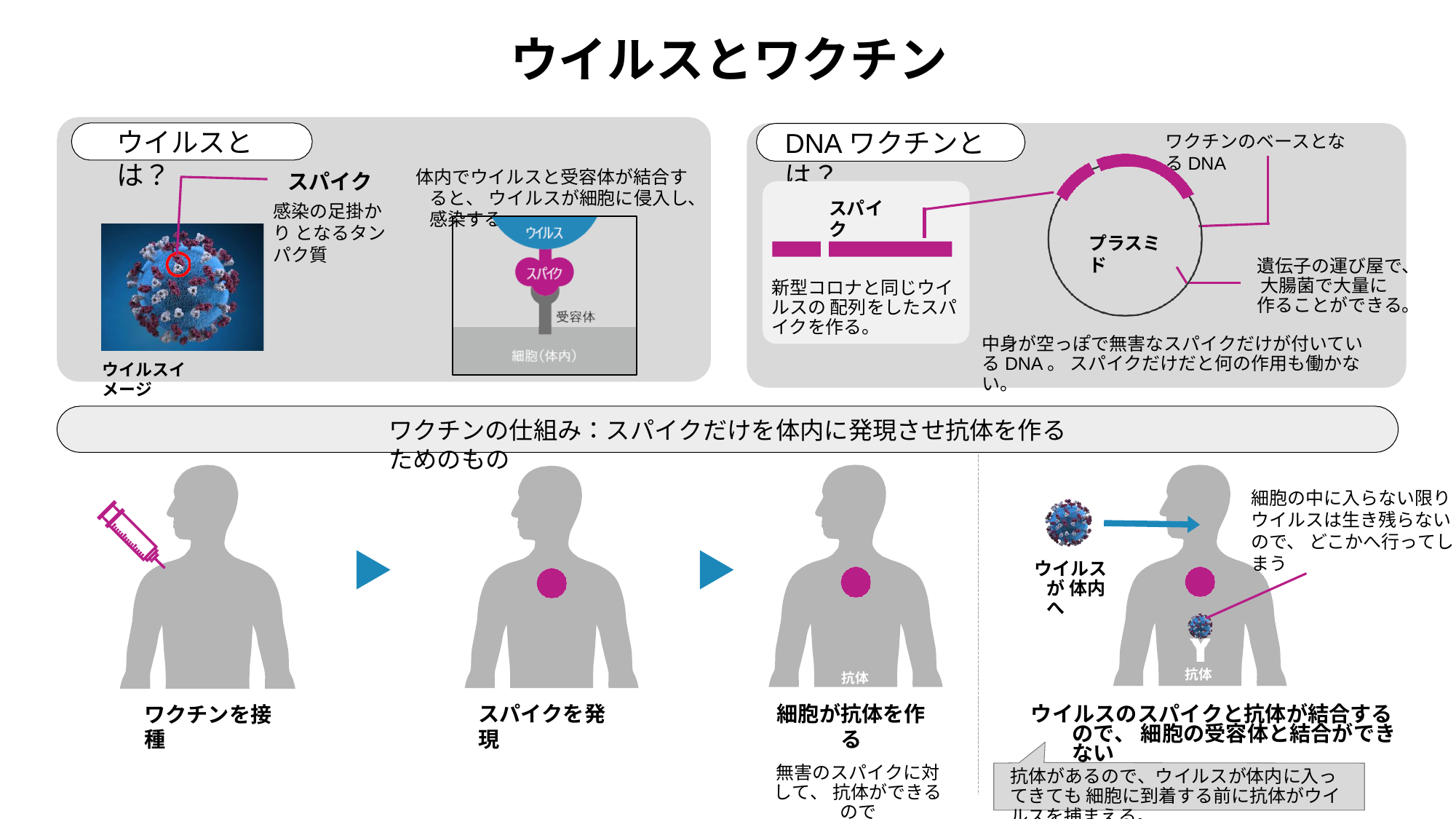

ウイルスとワクチン

ウイルスとは？
DNAワクチンとは？
ワクチンのベースとなるDNA

スパイク
感染の足掛かり となるタンパク質
体内でウイルスと受容体が結合すると、 ウイルスが細胞に侵入し、感染する

スパイク

プラスミド

遺伝子の運び屋で、 大腸菌で大量に
作ることができる。
新型コロナと同じウイルスの 配列をしたスパイクを作る。
中身が空っぽで無害なスパイクだけが付いているDNA。 スパイクだけだと何の作用も働かない。
ウイルスイメージ

ワクチンの仕組み：スパイクだけを体内に発現させ抗体を作るためのもの

細胞の中に入らない限り
ウイルスは生き残らないので、 どこかへ行ってしまう

抗体
細胞が抗体を作る
無害のスパイクに対して、 抗体ができるので
抵抗力ができる
ウイルスが 体内へ

抗体
ウイルスのスパイクと抗体が結合するので、 細胞の受容体と結合ができない
スパイクを発現
ワクチンを接種

抗体があるので、ウイルスが体内に入ってきても 細胞に到着する前に抗体がウイルスを捕まえる。
10